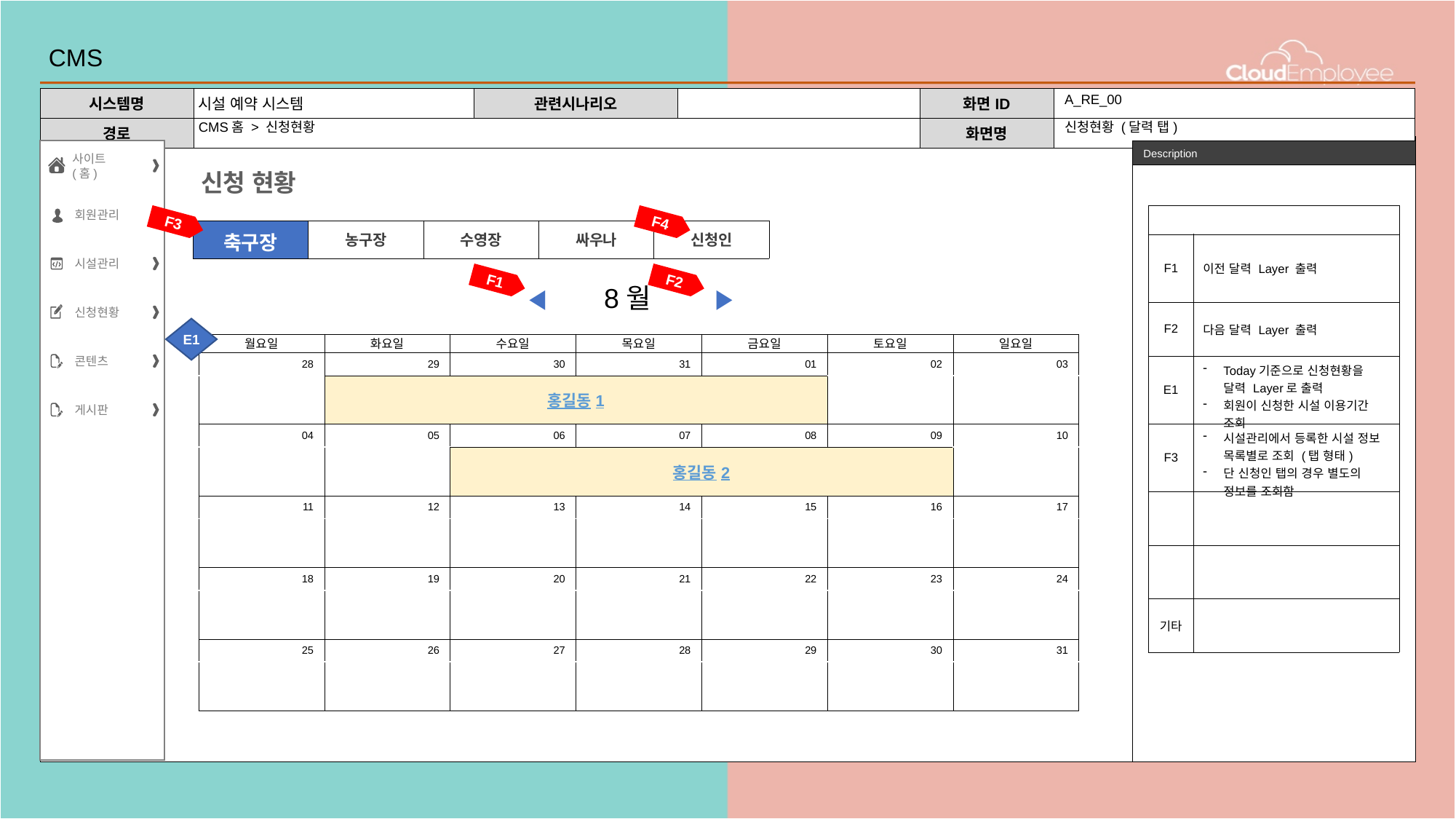

# CMS

A_RE_00
CMS홈 > 신청현황
신청현황 (달력 탭)

사이트(홈)

회원관리

시설관리

신청현황

콘텐츠

게시판

신청 현황
|  |  |
| --- | --- |
| F1 | 이전 달력 Layer 출력 |
| F2 | 다음 달력 Layer 출력 |
| E1 | Today기준으로 신청현황을 달력 Layer로 출력 회원이 신청한 시설 이용기간 조회 |
| F3 | 시설관리에서 등록한 시설 정보 목록별로 조회 (탭 형태) 단 신청인 탭의 경우 별도의 정보를 조회함 |
|  |  |
|  |  |
| 기타 |  |
F3
F4
| 축구장 | 농구장 | 수영장 | 싸우나 | 신청인 |
| --- | --- | --- | --- | --- |
F2
F1
◀
8월
▶
E1
| 월요일 | 화요일 | 수요일 | 목요일 | 금요일 | 토요일 | 일요일 |
| --- | --- | --- | --- | --- | --- | --- |
| 28 | 29 | 30 | 31 | 01 | 02 | 03 |
|  | 홍길동1 |  |  |  |  |  |
| 04 | 05 | 06 | 07 | 08 | 09 | 10 |
|  |  | 홍길동2 |  |  |  |  |
| 11 | 12 | 13 | 14 | 15 | 16 | 17 |
|  |  |  |  |  |  |  |
| 18 | 19 | 20 | 21 | 22 | 23 | 24 |
|  |  |  |  |  |  |  |
| 25 | 26 | 27 | 28 | 29 | 30 | 31 |
|  |  |  |  |  |  |  |